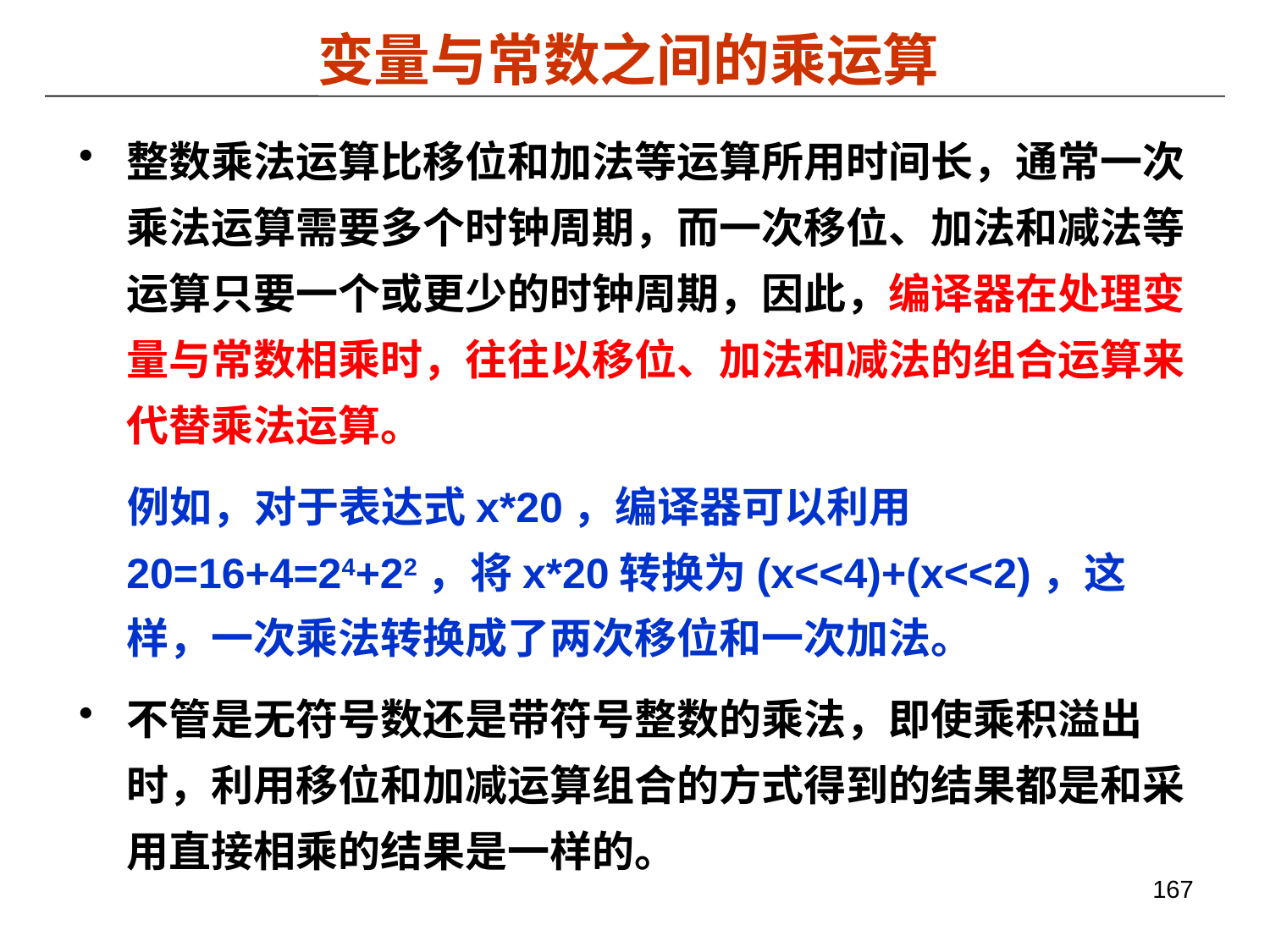

# 变量与常数之间的乘运算
整数乘法运算比移位和加法等运算所用时间长，通常一次乘法运算需要多个时钟周期，而一次移位、加法和减法等运算只要一个或更少的时钟周期，因此，编译器在处理变量与常数相乘时，往往以移位、加法和减法的组合运算来代替乘法运算。
    例如，对于表达式x*20，编译器可以利用20=16+4=24+22，将x*20转换为(x<<4)+(x<<2)，这样，一次乘法转换成了两次移位和一次加法。
不管是无符号数还是带符号整数的乘法，即使乘积溢出时，利用移位和加减运算组合的方式得到的结果都是和采用直接相乘的结果是一样的。
167